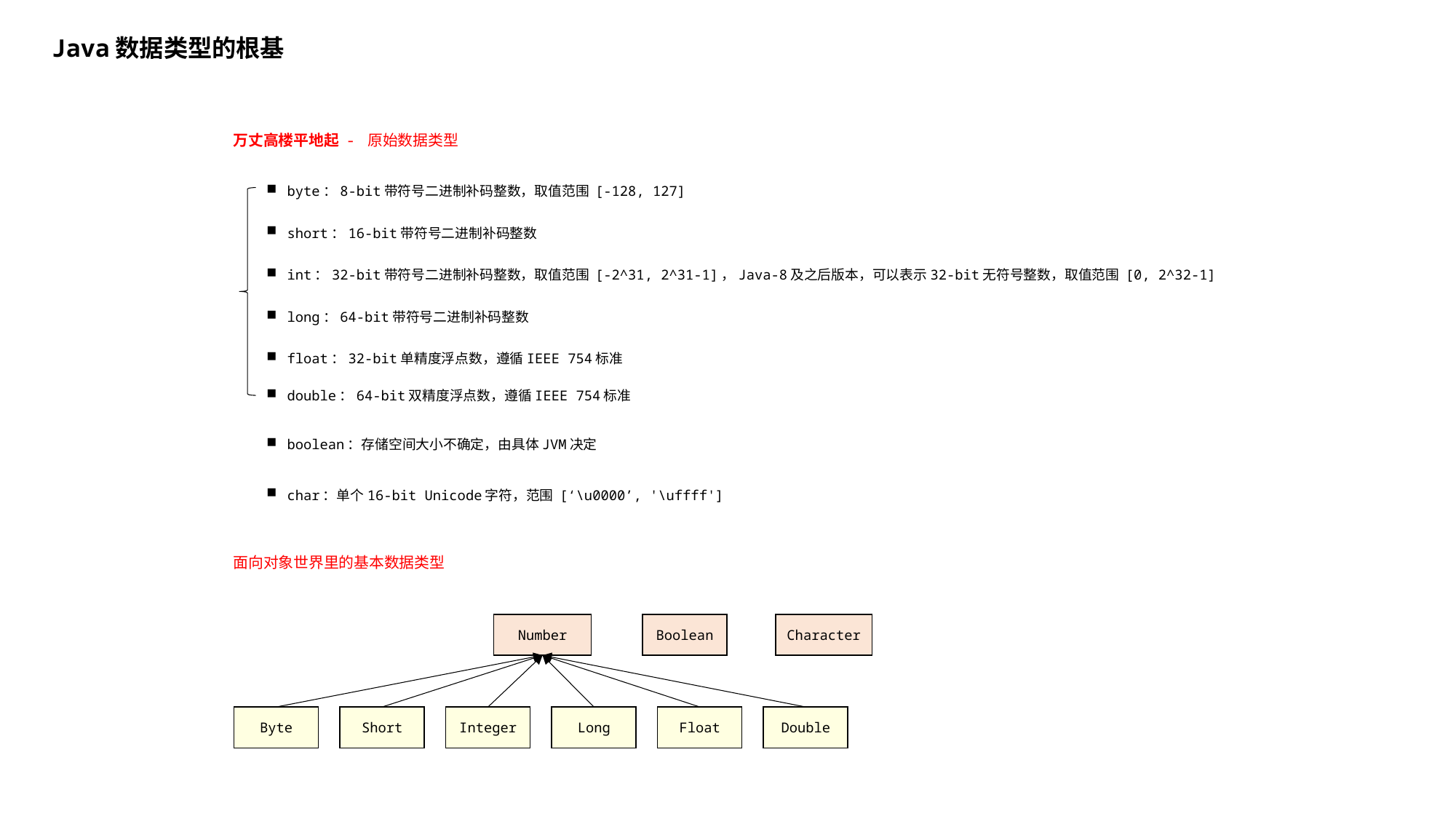

Java数据类型的根基
万丈高楼平地起 - 原始数据类型
byte：8-bit带符号二进制补码整数，取值范围 [-128, 127]

short：16-bit带符号二进制补码整数
int：32-bit带符号二进制补码整数，取值范围 [-2^31, 2^31-1]，Java-8及之后版本，可以表示32-bit无符号整数，取值范围 [0, 2^32-1]
long：64-bit带符号二进制补码整数
float：32-bit单精度浮点数，遵循IEEE 754标准
double：64-bit双精度浮点数，遵循IEEE 754标准
boolean：存储空间大小不确定，由具体JVM决定
char：单个16-bit Unicode字符，范围 [‘\u0000’, '\uffff']
面向对象世界里的基本数据类型
Number
Boolean
Character
Byte
Short
Integer
Long
Float
Double